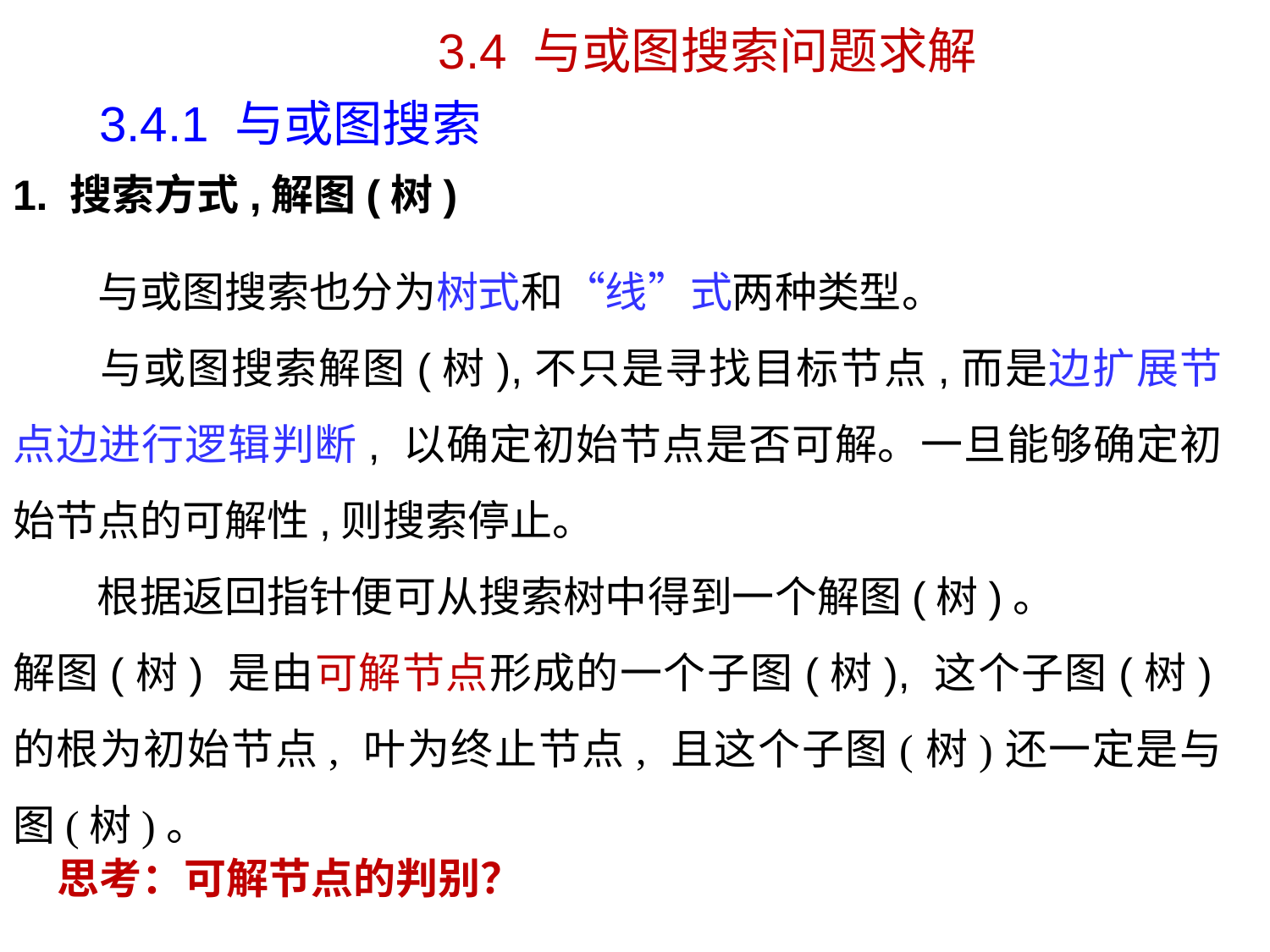

3.4 与或图搜索问题求解
3.4.1 与或图搜索
1. 搜索方式,解图(树)
　　与或图搜索也分为树式和“线”式两种类型。
　　与或图搜索解图(树),不只是寻找目标节点,而是边扩展节点边进行逻辑判断, 以确定初始节点是否可解。一旦能够确定初始节点的可解性,则搜索停止。
　　根据返回指针便可从搜索树中得到一个解图(树)。
解图(树) 是由可解节点形成的一个子图(树), 这个子图(树)的根为初始节点, 叶为终止节点, 且这个子图(树)还一定是与图(树)。
思考：可解节点的判别？